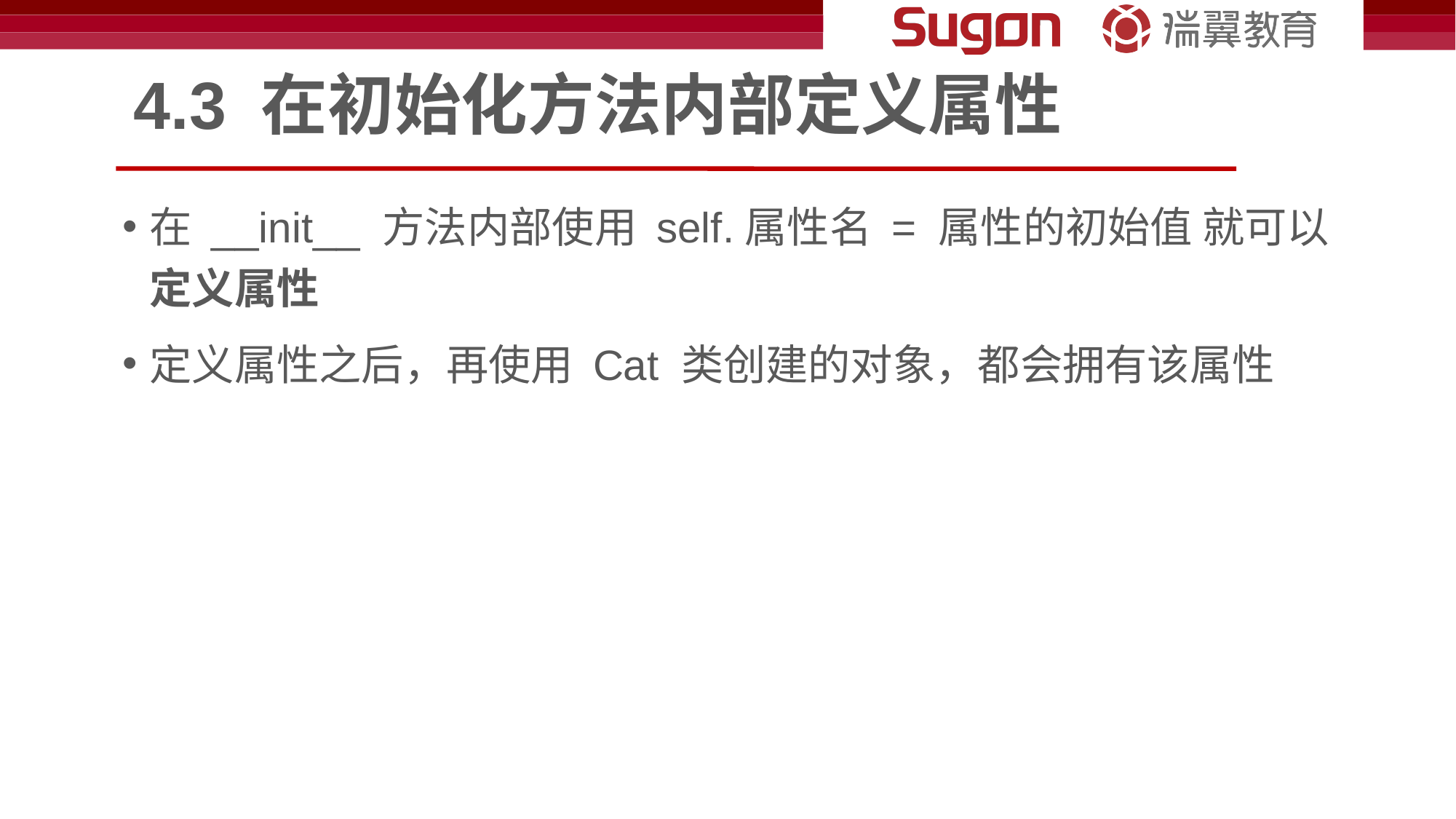

# 4.3 在初始化方法内部定义属性
在 __init__ 方法内部使用 self.属性名 = 属性的初始值 就可以 定义属性
定义属性之后，再使用 Cat 类创建的对象，都会拥有该属性